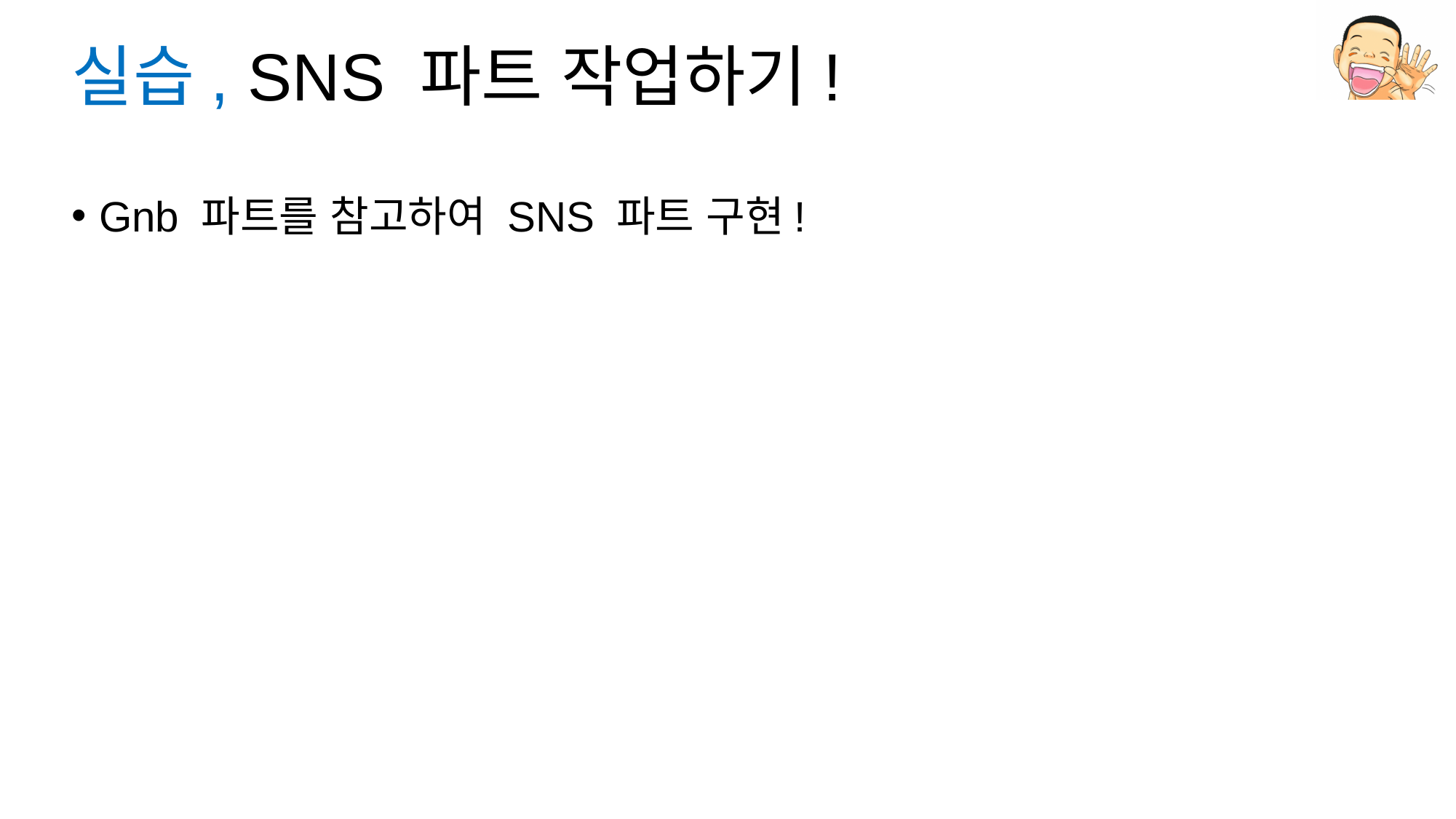

# 실습, SNS 파트 작업하기!
Gnb 파트를 참고하여 SNS 파트 구현!